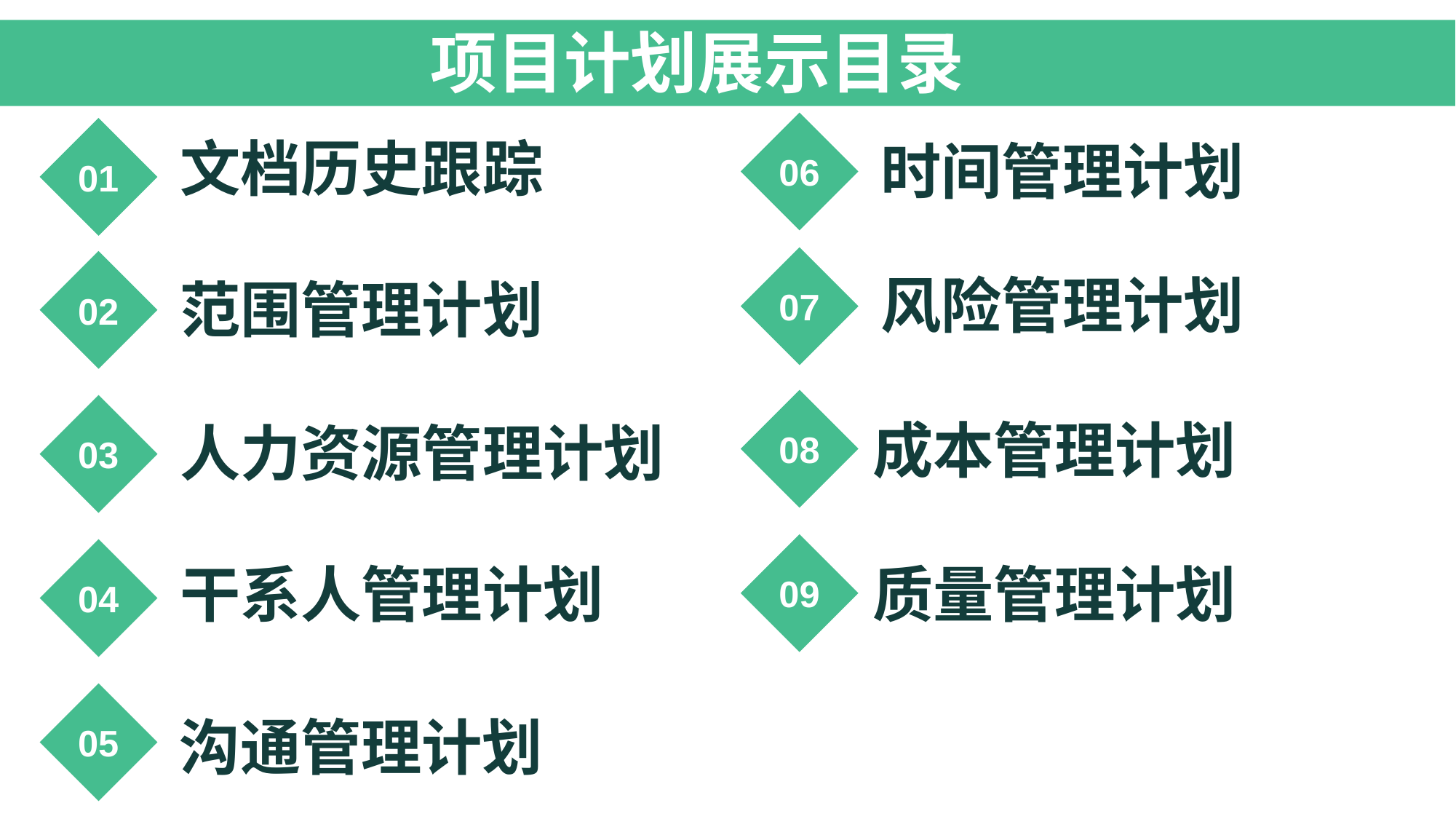

目录
CONTENTS
项目计划展示目录

06
01
文档历史跟踪
时间管理计划
07
02
风险管理计划
范围管理计划
08
03
成本管理计划
人力资源管理计划
09
04
质量管理计划
干系人管理计划
05
沟通管理计划